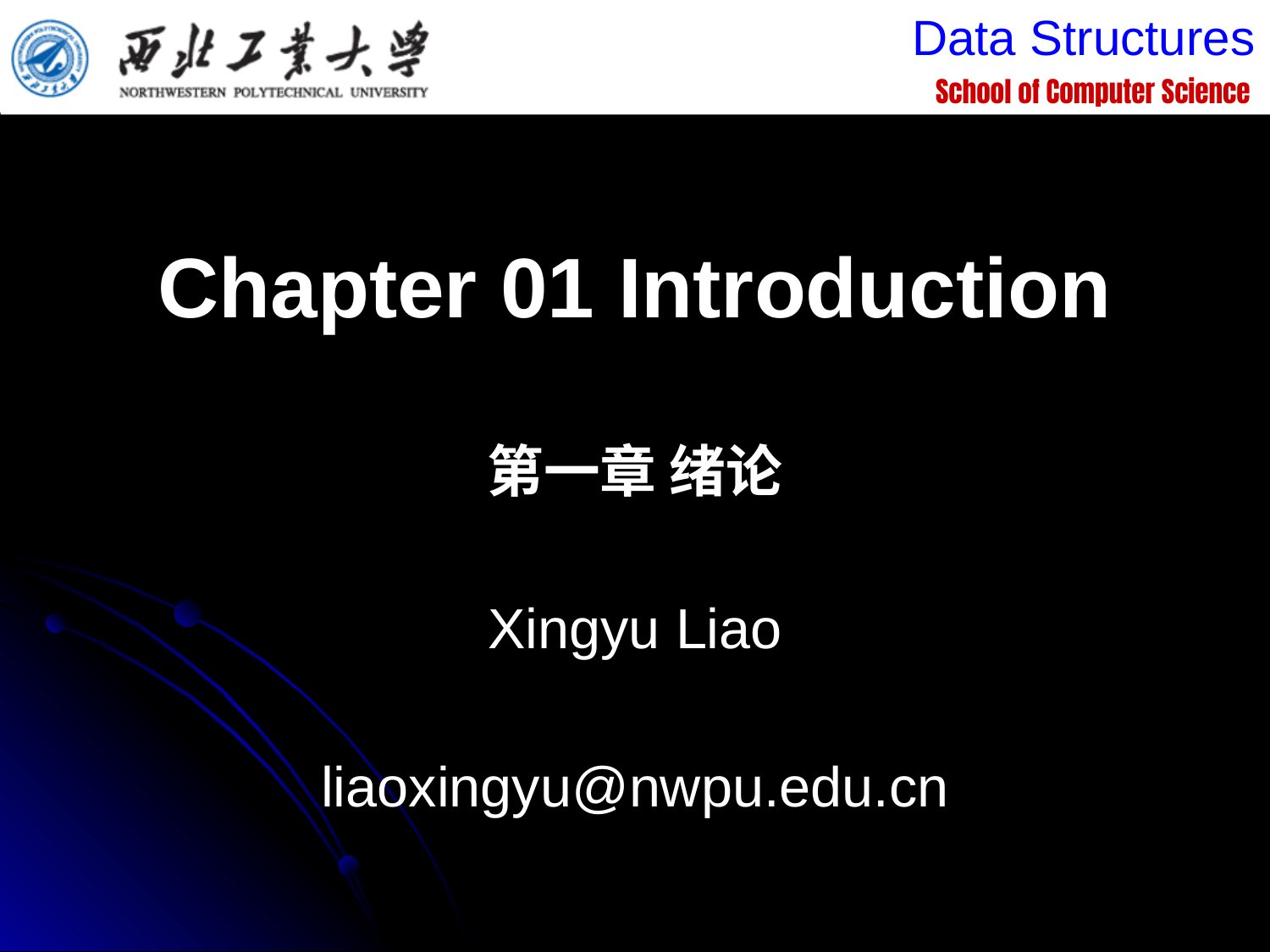

# Chapter 01 Introduction 第一章 绪论
Xingyu Liao

liaoxingyu@nwpu.edu.cn